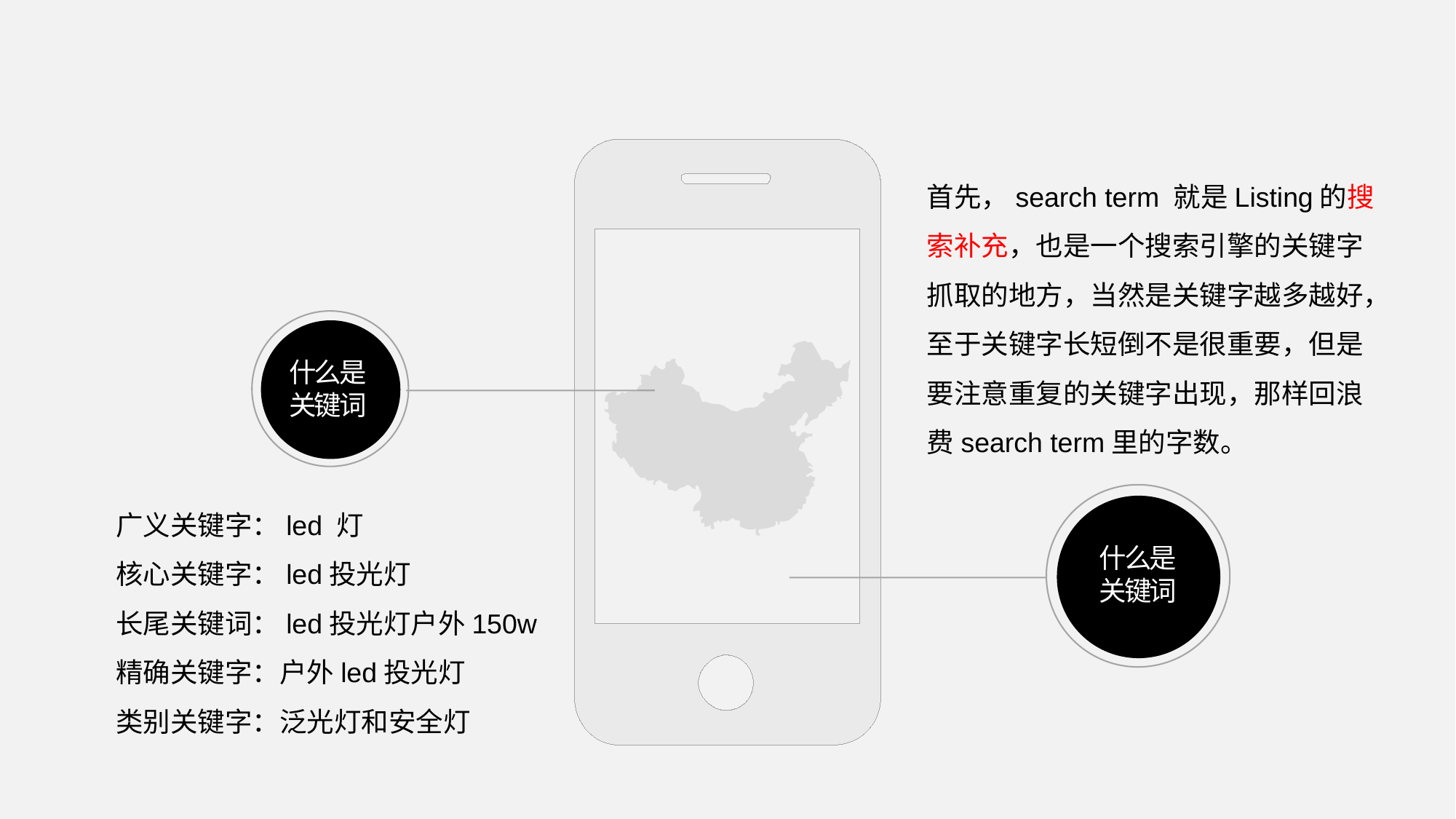

首先，search term 就是Listing的搜索补充，也是一个搜索引擎的关键字抓取的地方，当然是关键字越多越好，至于关键字长短倒不是很重要，但是要注意重复的关键字出现，那样回浪费search term里的字数。

什么是
关键词

广义关键字：led 灯
核心关键字：led投光灯
长尾关键词：led投光灯户外150w
精确关键字：户外led投光灯
类别关键字：泛光灯和安全灯
什么是
关键词